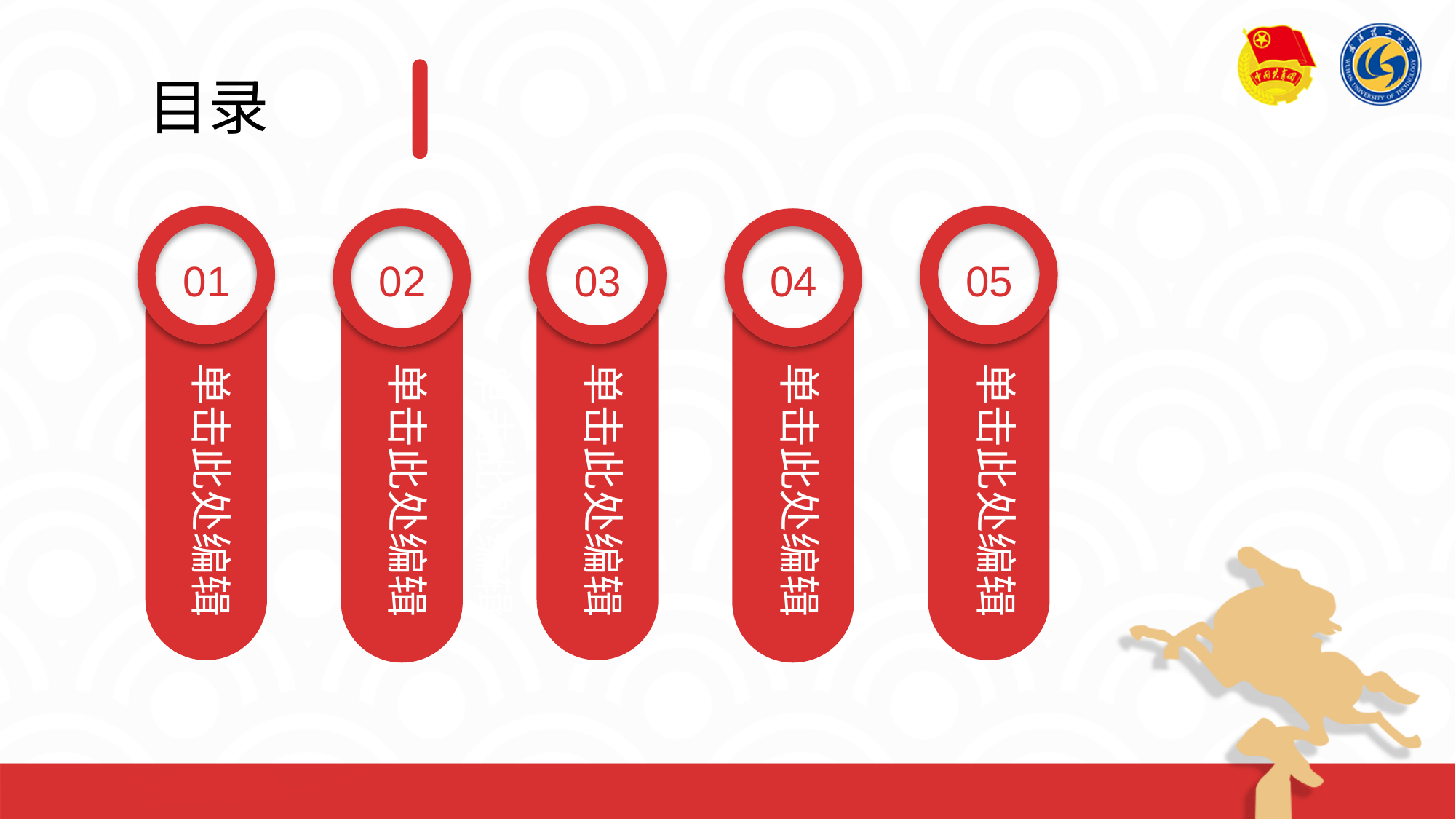

# 目录

01
单击此处编辑

03
单击此处编辑

05
单击此处编辑

02
单击此处编辑

04
单击此处编辑
单击此处编辑
单击此处编辑